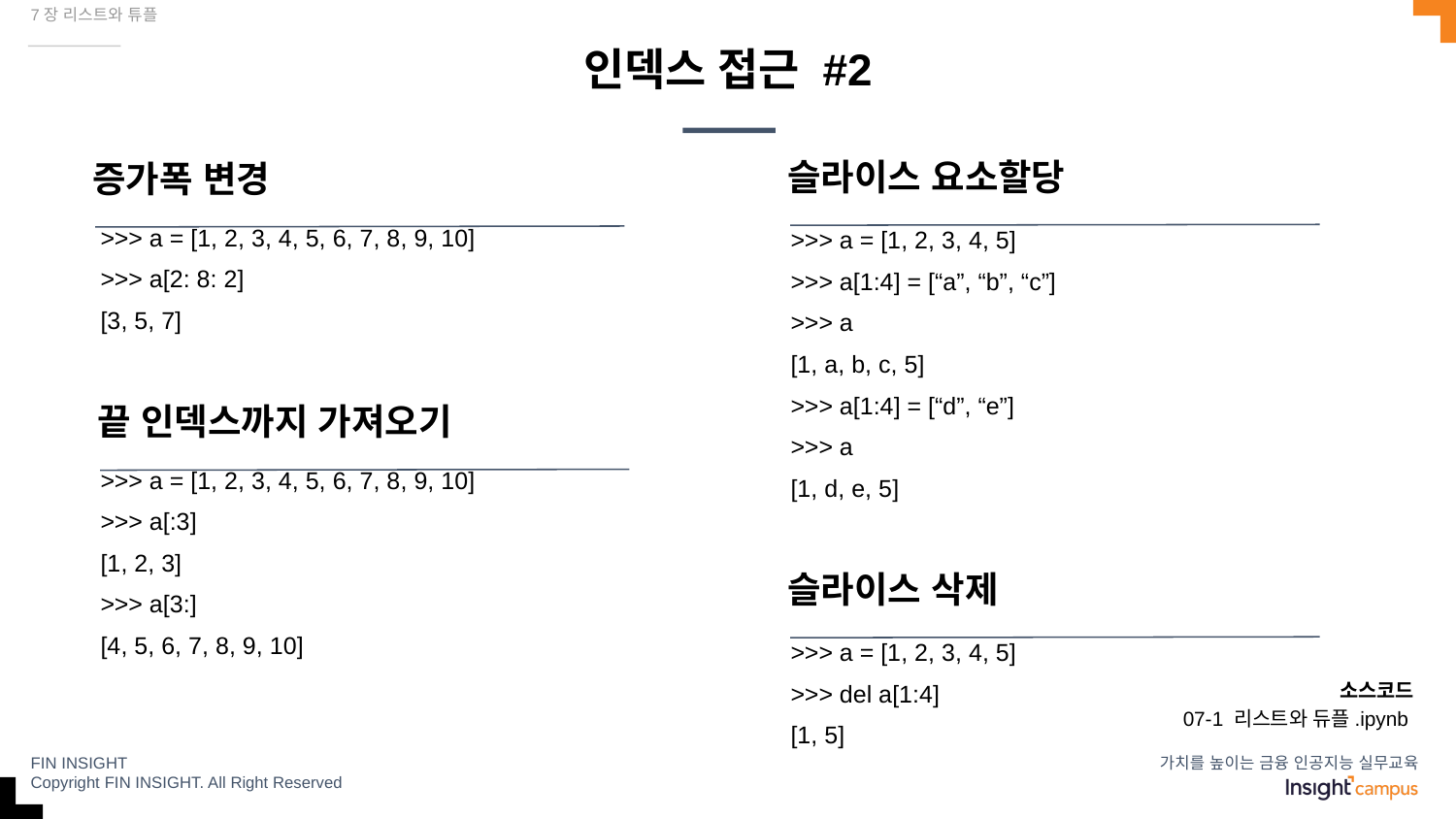

7장 리스트와 튜플
# 인덱스 접근 #2
슬라이스 요소할당
증가폭 변경
>>> a = [1, 2, 3, 4, 5, 6, 7, 8, 9, 10]
>>> a[2: 8: 2]
[3, 5, 7]
>>> a = [1, 2, 3, 4, 5]
>>> a[1:4] = [“a”, “b”, “c”]
>>> a
[1, a, b, c, 5]
>>> a[1:4] = [“d”, “e”]
>>> a
[1, d, e, 5]
끝 인덱스까지 가져오기
>>> a = [1, 2, 3, 4, 5, 6, 7, 8, 9, 10]
>>> a[:3]
[1, 2, 3]
>>> a[3:]
[4, 5, 6, 7, 8, 9, 10]
슬라이스 삭제
>>> a = [1, 2, 3, 4, 5]
>>> del a[1:4]
[1, 5]
소스코드
07-1 리스트와 듀플.ipynb